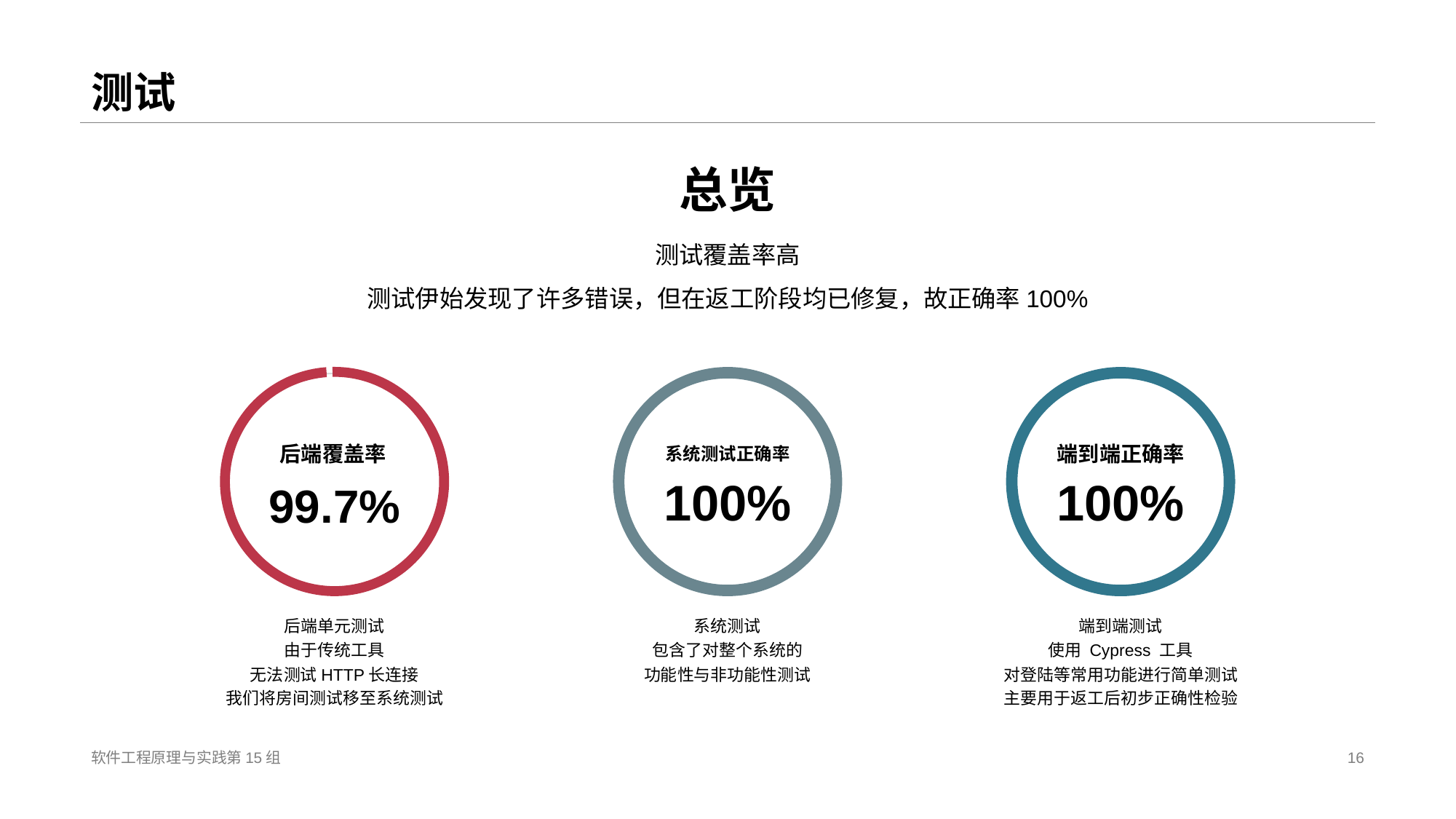

# 测试
总览
测试覆盖率高
测试伊始发现了许多错误，但在返工阶段均已修复，故正确率100%

后端覆盖率
99.7%
后端单元测试
由于传统工具
无法测试HTTP长连接
我们将房间测试移至系统测试

系统测试正确率
100%
系统测试
包含了对整个系统的
功能性与非功能性测试

端到端正确率
100%
端到端测试
使用 Cypress 工具
对登陆等常用功能进行简单测试
主要用于返工后初步正确性检验
软件工程原理与实践第15组
16